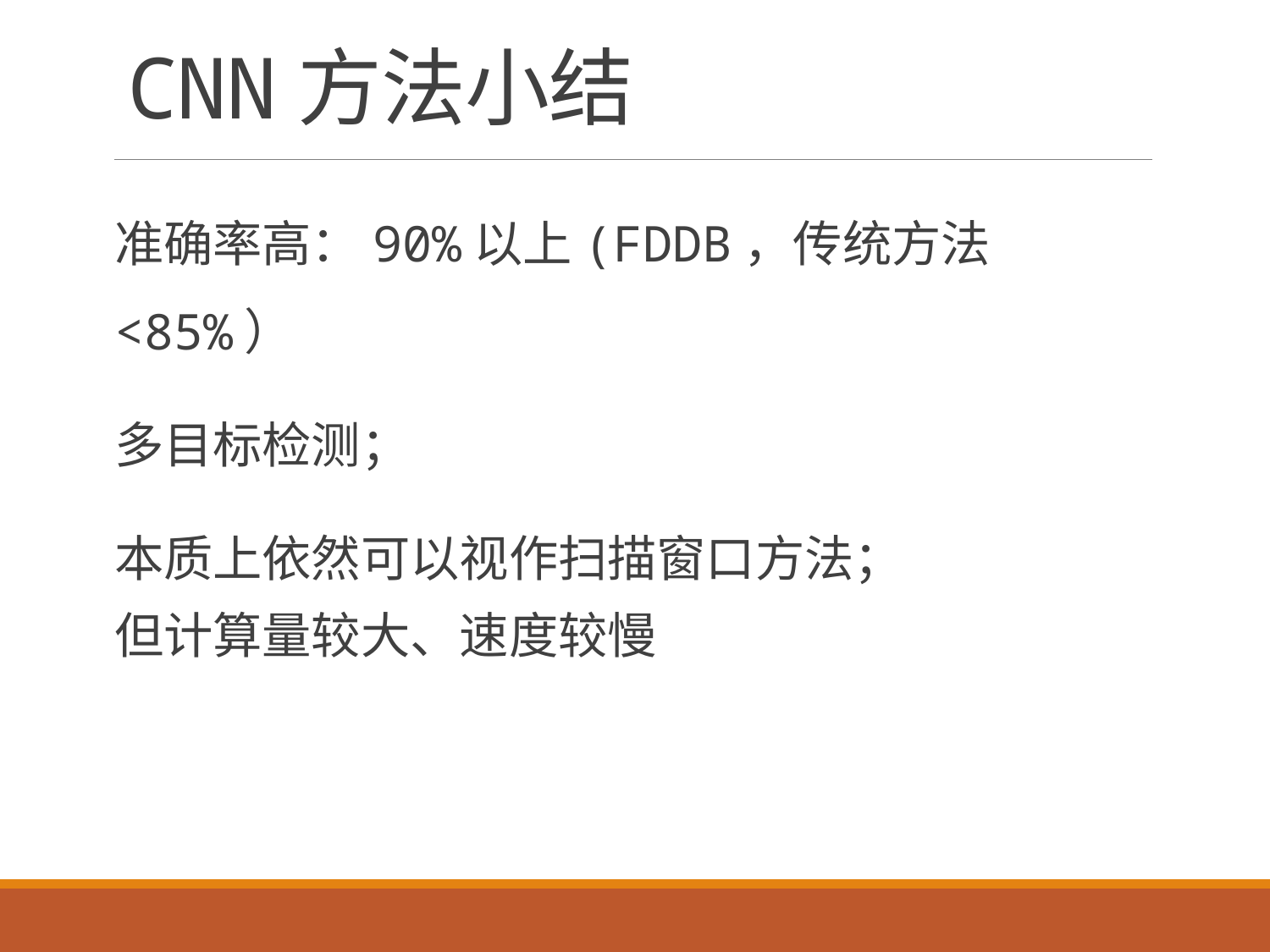

# CNN方法小结
准确率高：90%以上(FDDB，传统方法<85%）
多目标检测；
本质上依然可以视作扫描窗口方法；
但计算量较大、速度较慢